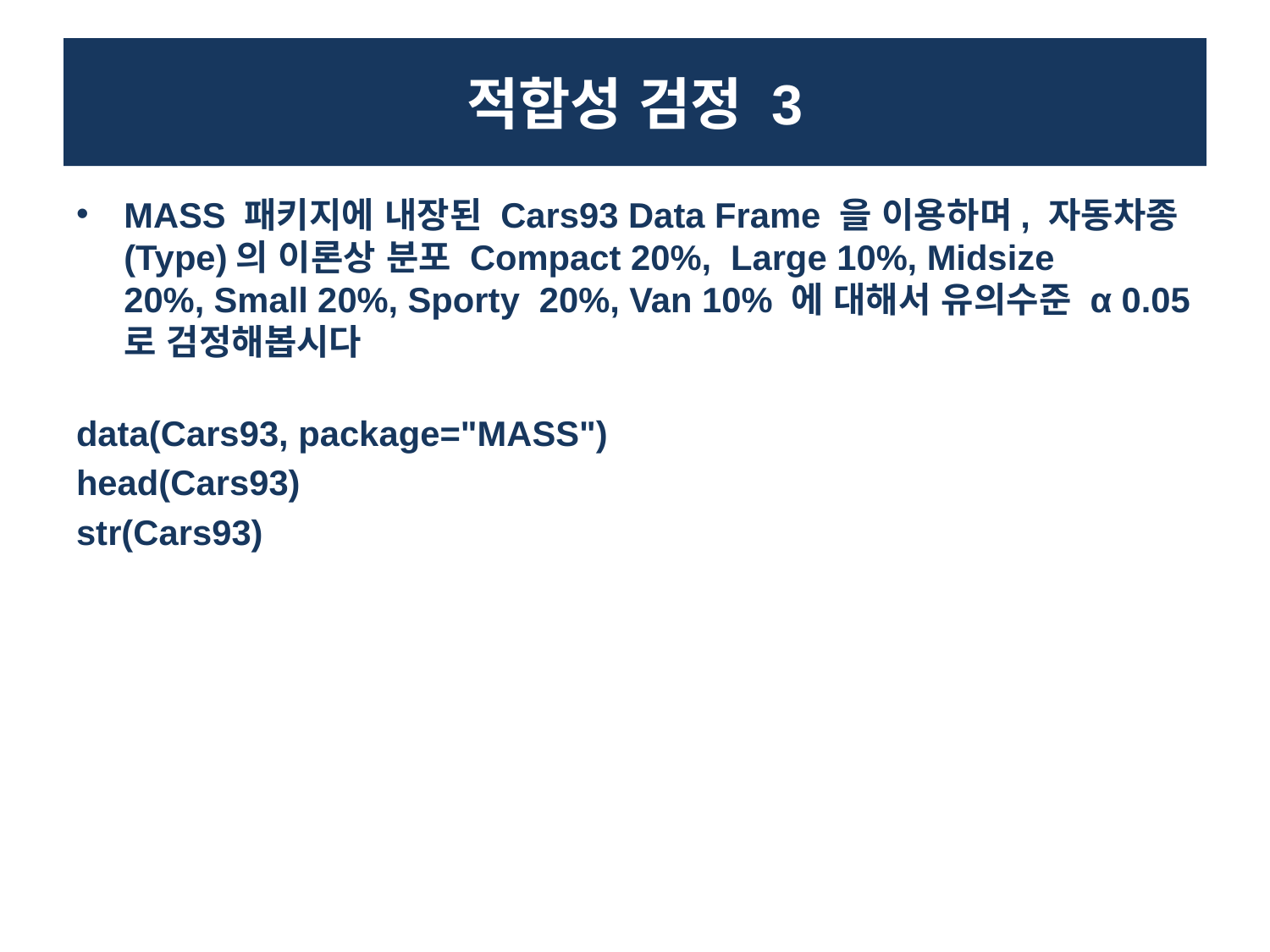

# 적합성 검정 3
MASS 패키지에 내장된 Cars93 Data Frame 을 이용하며, 자동차종(Type)의 이론상 분포 Compact 20%,  Large 10%, Midsize 20%, Small 20%, Sporty  20%, Van 10% 에 대해서 유의수준 α 0.05로 검정해봅시다
data(Cars93, package="MASS")
head(Cars93)
str(Cars93)